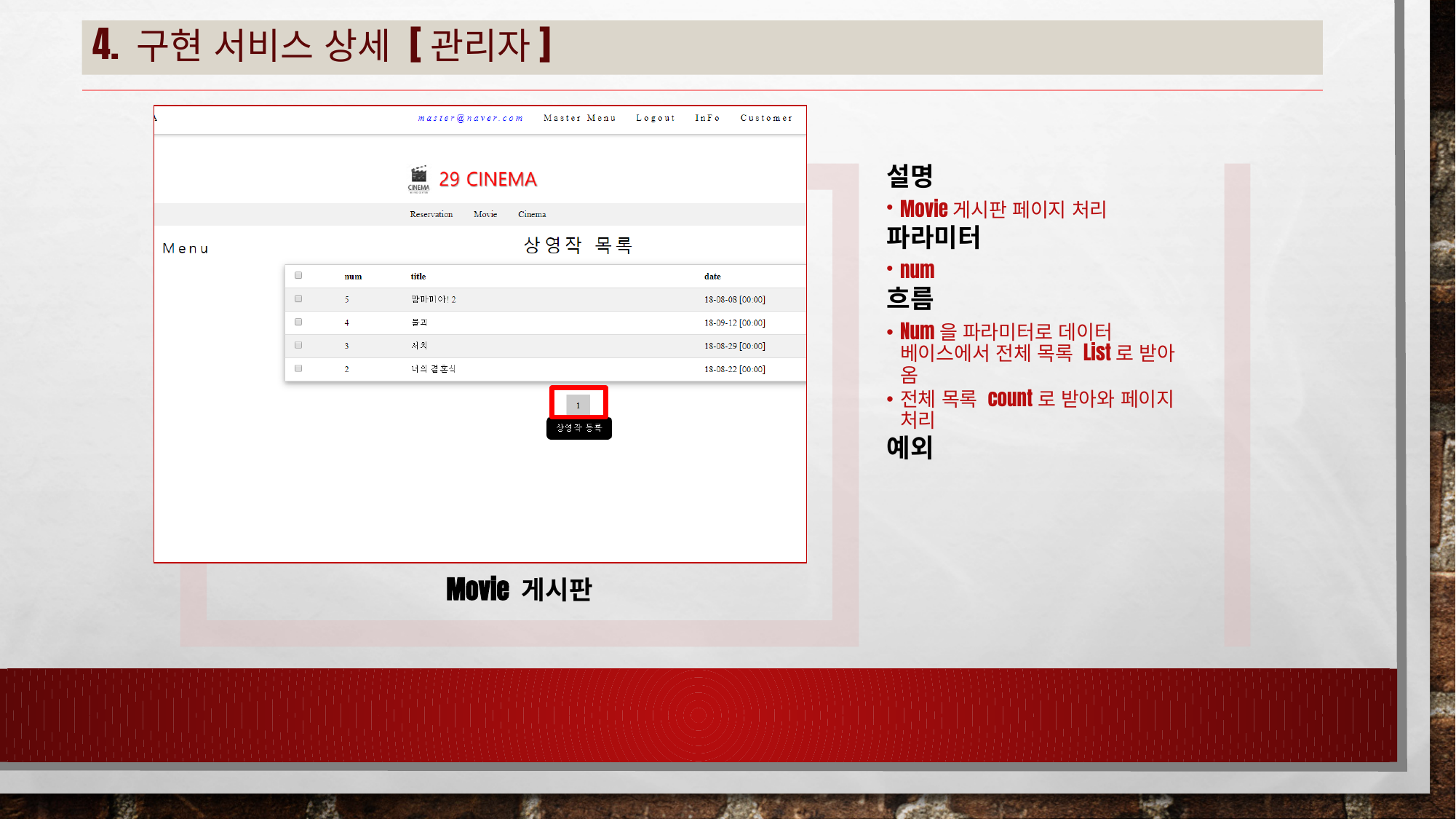

# 4. 구현 서비스 상세 [관리자]
Movie 게시판
설명
Movie게시판 페이지 처리
파라미터
num
흐름
Num을 파라미터로 데이터 베이스에서 전체 목록 List로 받아 옴
전체 목록 count로 받아와 페이지 처리
예외